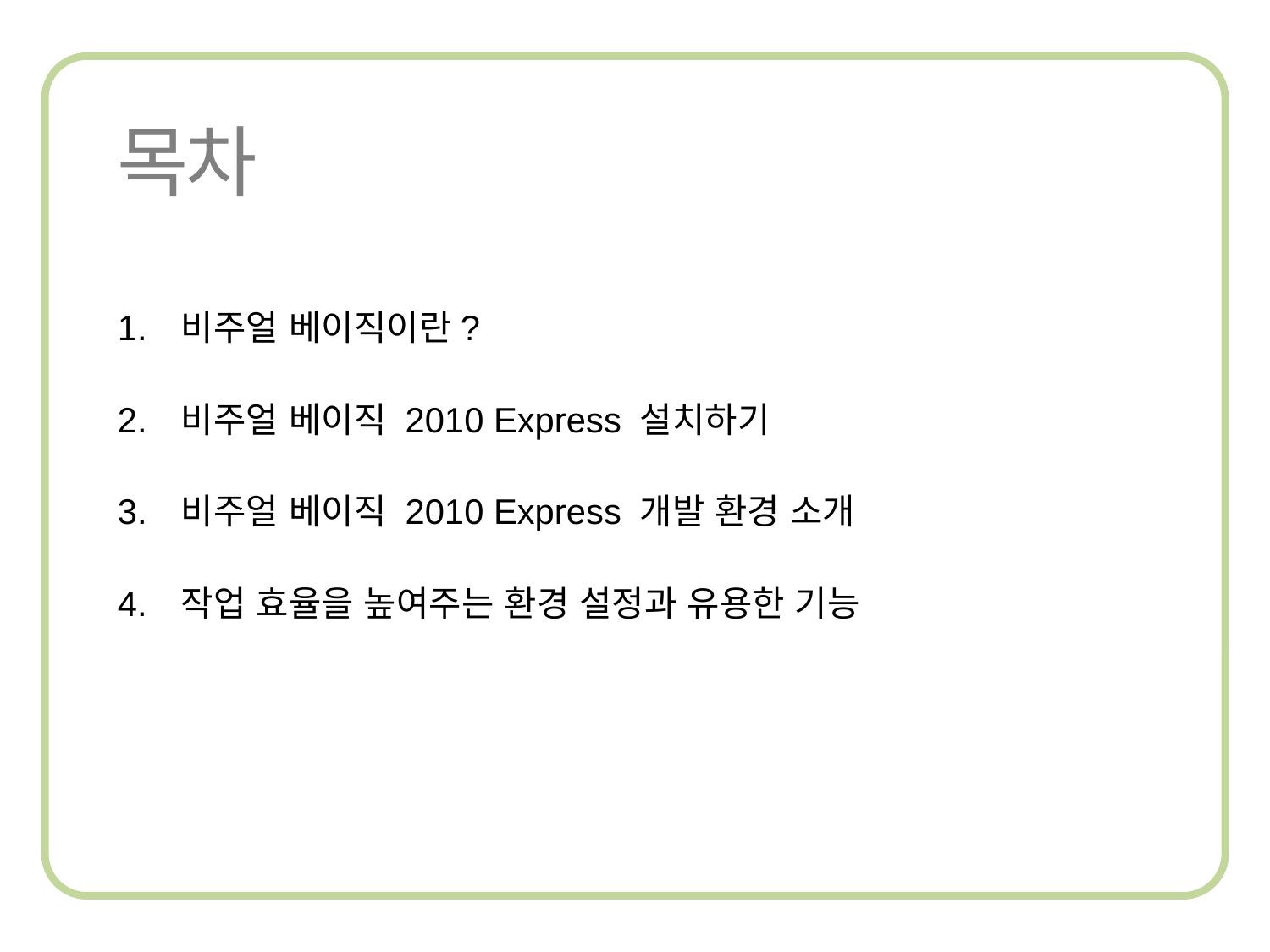

비주얼 베이직이란?
비주얼 베이직 2010 Express 설치하기
비주얼 베이직 2010 Express 개발 환경 소개
작업 효율을 높여주는 환경 설정과 유용한 기능